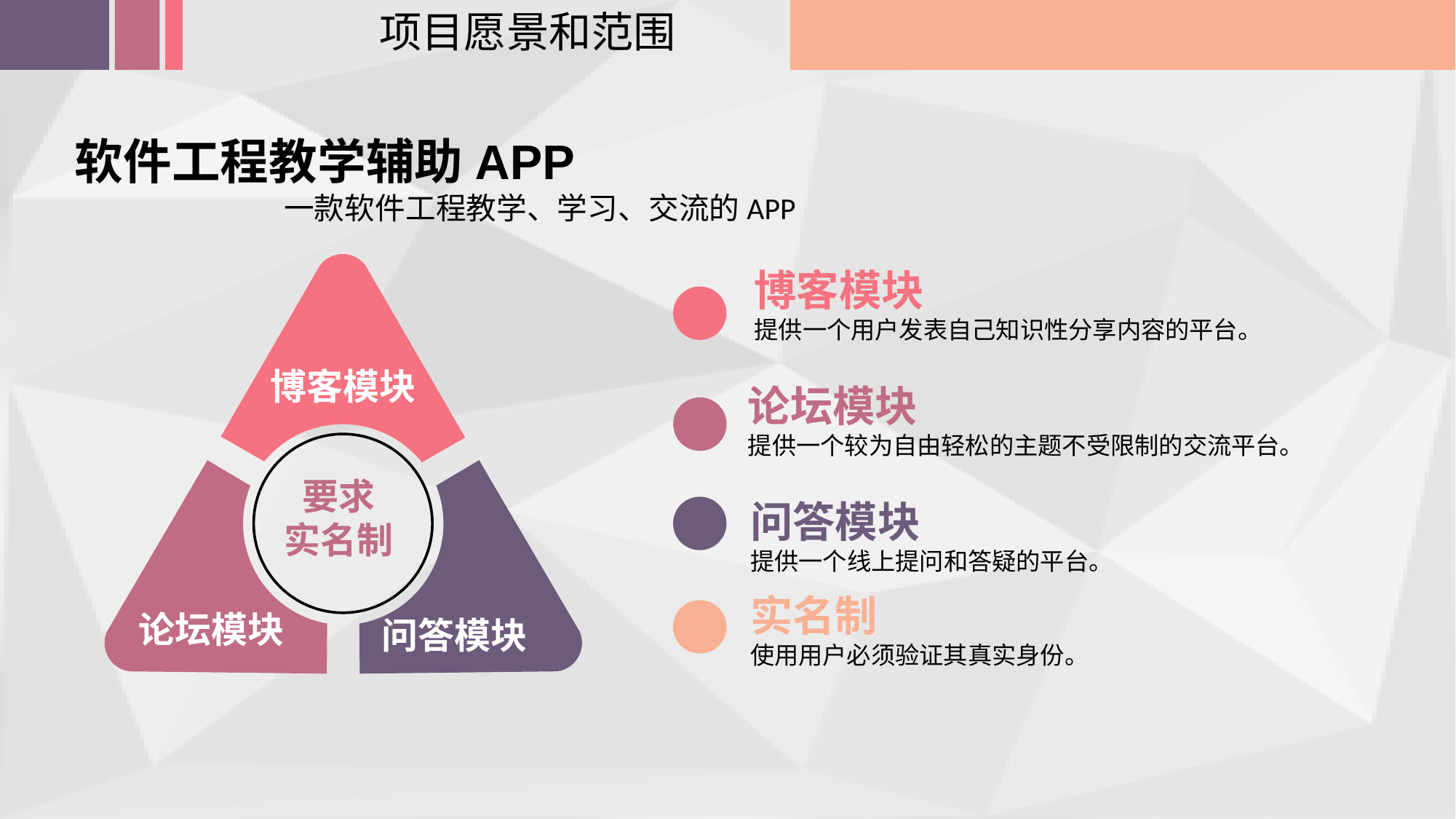

项目愿景和范围

软件工程教学辅助APP
                              一款软件工程教学、学习、交流的APP

博客模块
提供一个用户发表自己知识性分享内容的平台。

博客模块
论坛模块
提供一个较为自由轻松的主题不受限制的交流平台。

问答模块
提供一个线上提问和答疑的平台。

论坛模块
问答模块
要求
实名制
实名制
使用用户必须验证其真实身份。